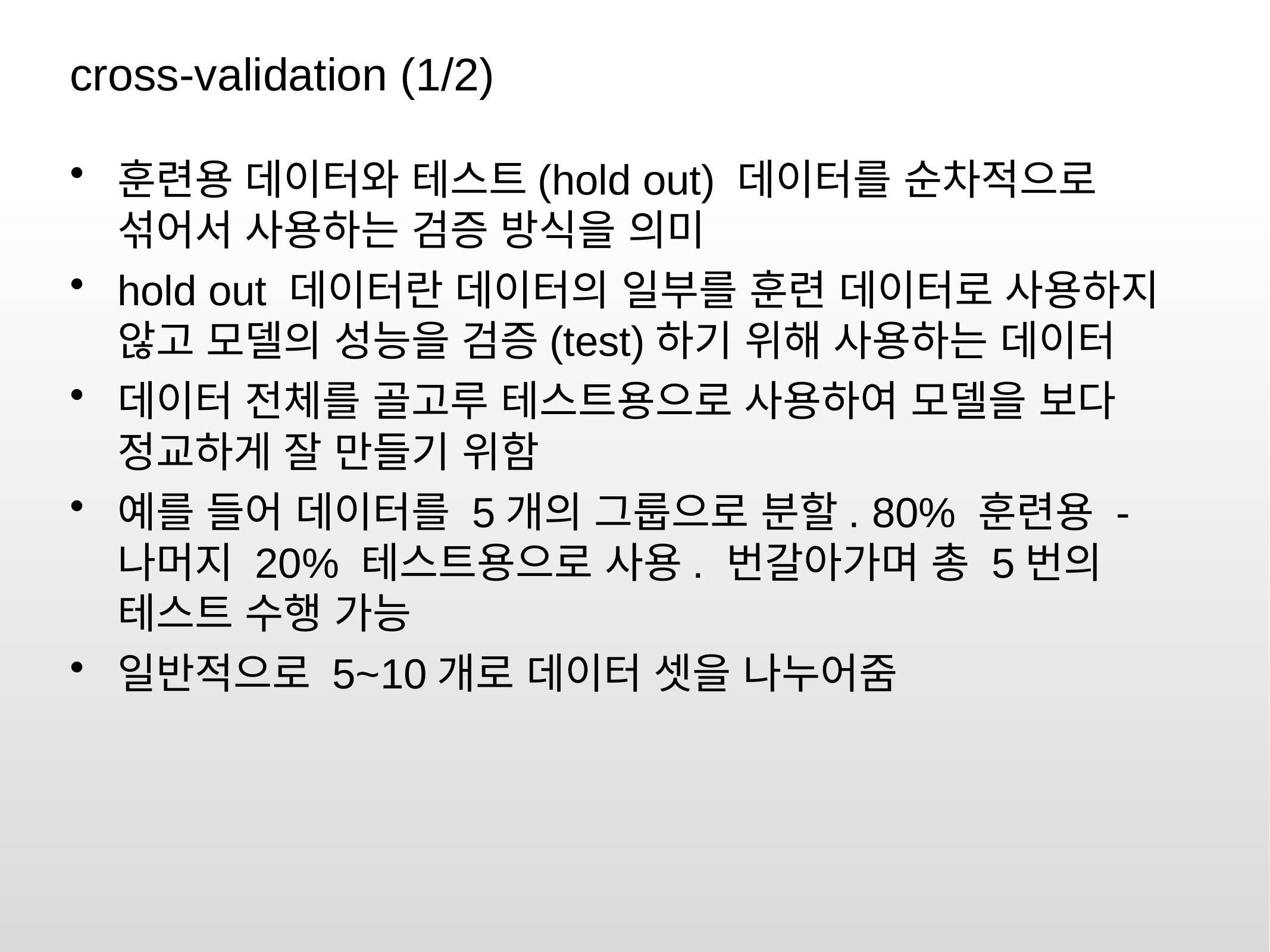

# cross-validation (1/2)
훈련용 데이터와 테스트(hold out) 데이터를 순차적으로 섞어서 사용하는 검증 방식을 의미
hold out 데이터란 데이터의 일부를 훈련 데이터로 사용하지 않고 모델의 성능을 검증(test)하기 위해 사용하는 데이터
데이터 전체를 골고루 테스트용으로 사용하여 모델을 보다 정교하게 잘 만들기 위함
예를 들어 데이터를 5개의 그룹으로 분할. 80% 훈련용 -  나머지 20% 테스트용으로 사용. 번갈아가며 총 5번의 테스트 수행 가능
일반적으로 5~10개로 데이터 셋을 나누어줌
196